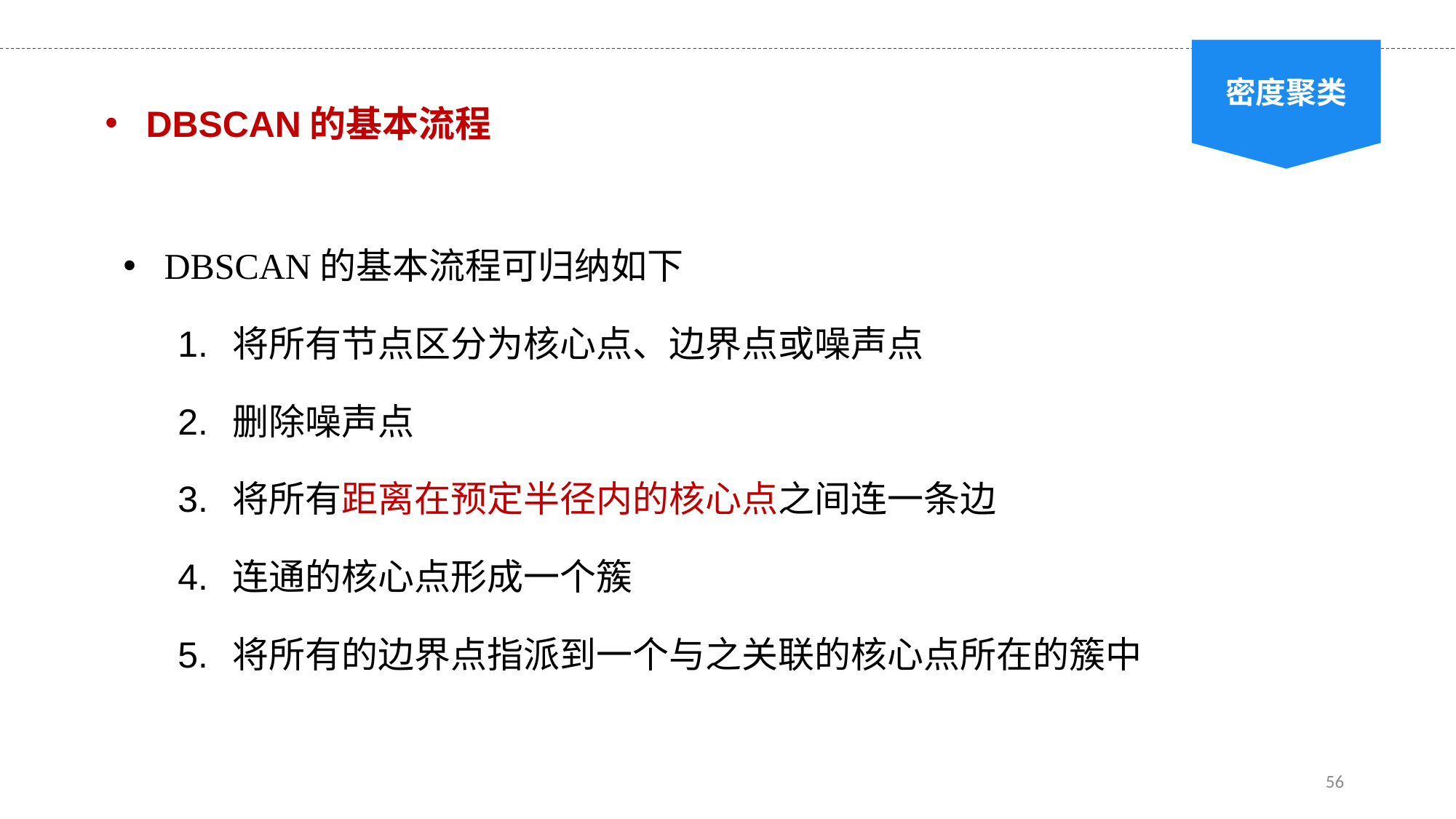

密度聚类
DBSCAN的基本流程
DBSCAN的基本流程可归纳如下
将所有节点区分为核心点、边界点或噪声点
删除噪声点
将所有距离在预定半径内的核心点之间连一条边
连通的核心点形成一个簇
将所有的边界点指派到一个与之关联的核心点所在的簇中

56